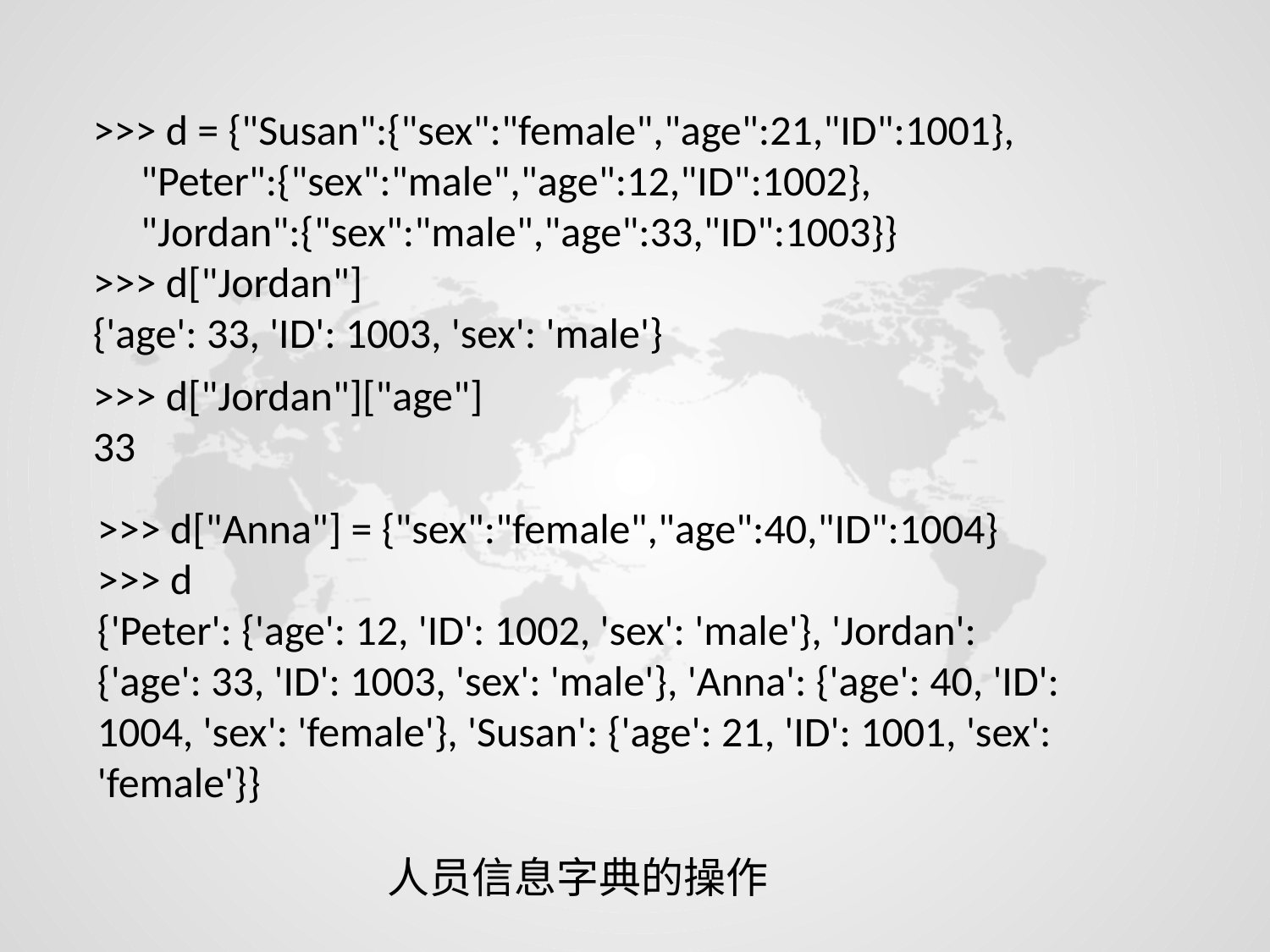

>>> d = {"Susan":{"sex":"female","age":21,"ID":1001},
     "Peter":{"sex":"male","age":12,"ID":1002},
     "Jordan":{"sex":"male","age":33,"ID":1003}}
>>> d["Jordan"]
{'age': 33, 'ID': 1003, 'sex': 'male'}
>>> d["Jordan"]["age"]
33
>>> d["Anna"] = {"sex":"female","age":40,"ID":1004}
>>> d
{'Peter': {'age': 12, 'ID': 1002, 'sex': 'male'}, 'Jordan': {'age': 33, 'ID': 1003, 'sex': 'male'}, 'Anna': {'age': 40, 'ID': 1004, 'sex': 'female'}, 'Susan': {'age': 21, 'ID': 1001, 'sex': 'female'}}
人员信息字典的操作